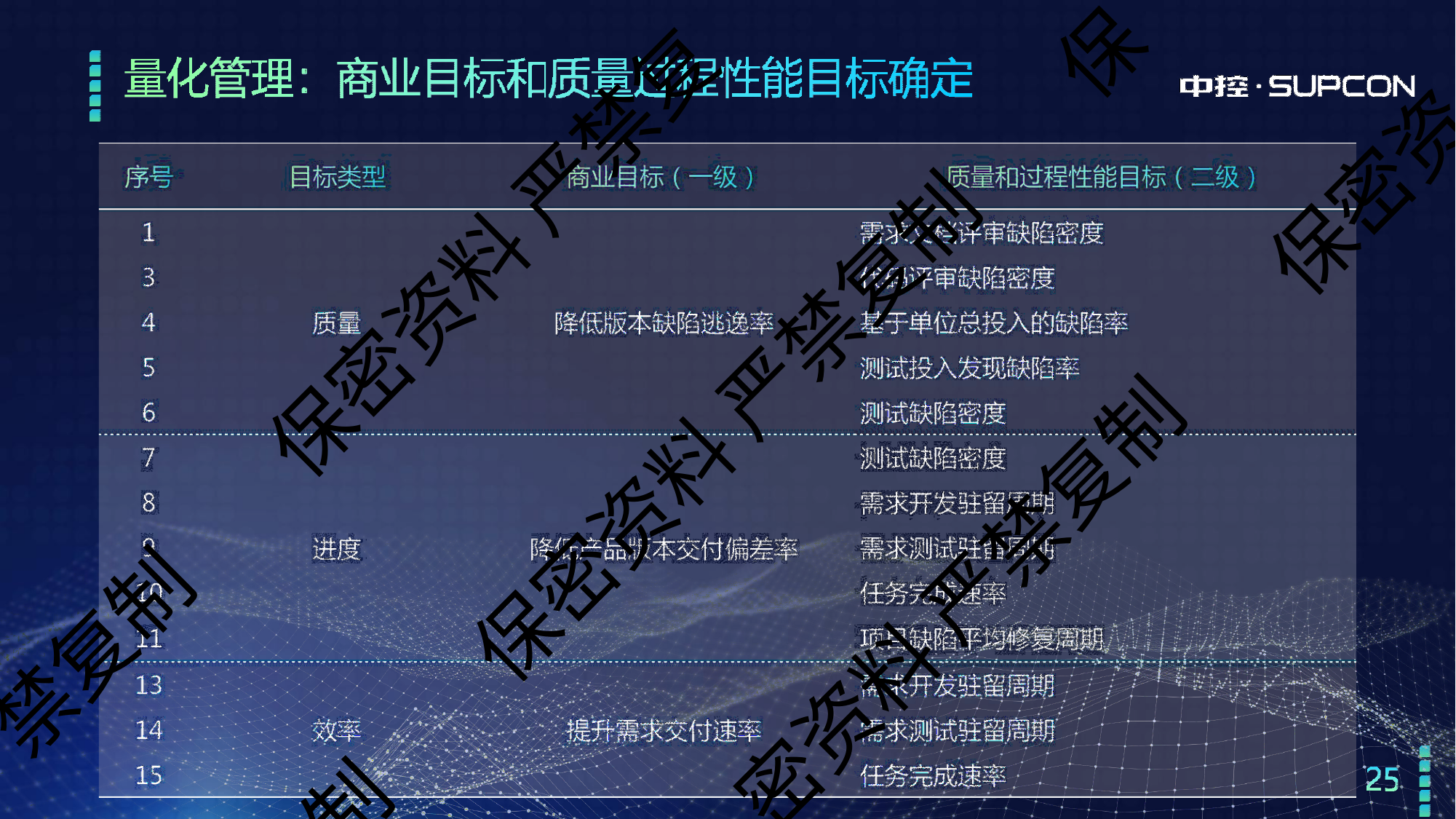

保

保密资
保密资料 严禁复
保密资料 严禁复制
密资料 严禁复制
禁复制

制